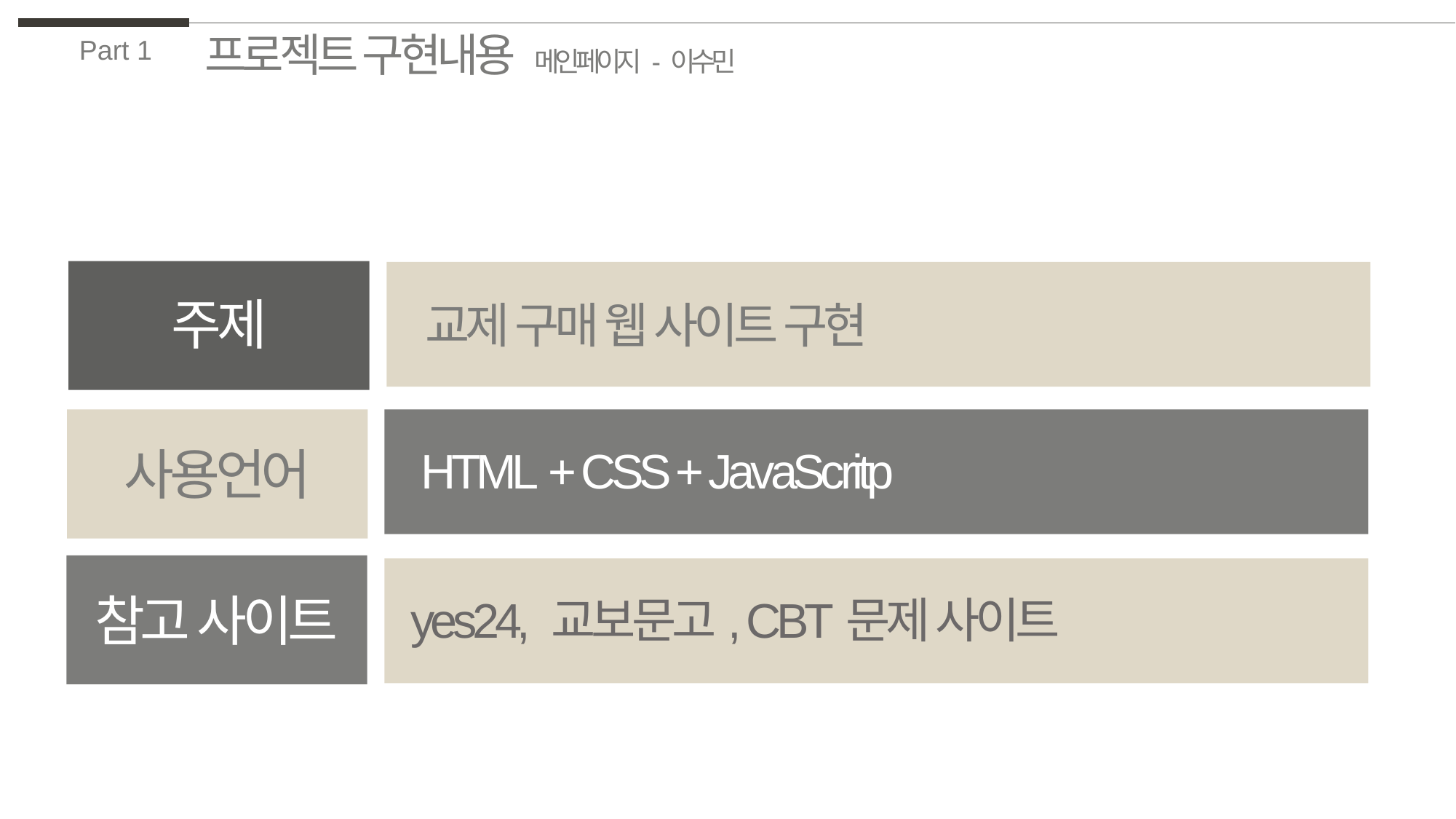

프로젝트 구현내용 메인페이지 - 이수민
Part 1

주제
교제 구매 웹 사이트 구현

HTML + CSS + JavaScritp
사용언어

참고 사이트
yes24, 교보문고, CBT문제 사이트